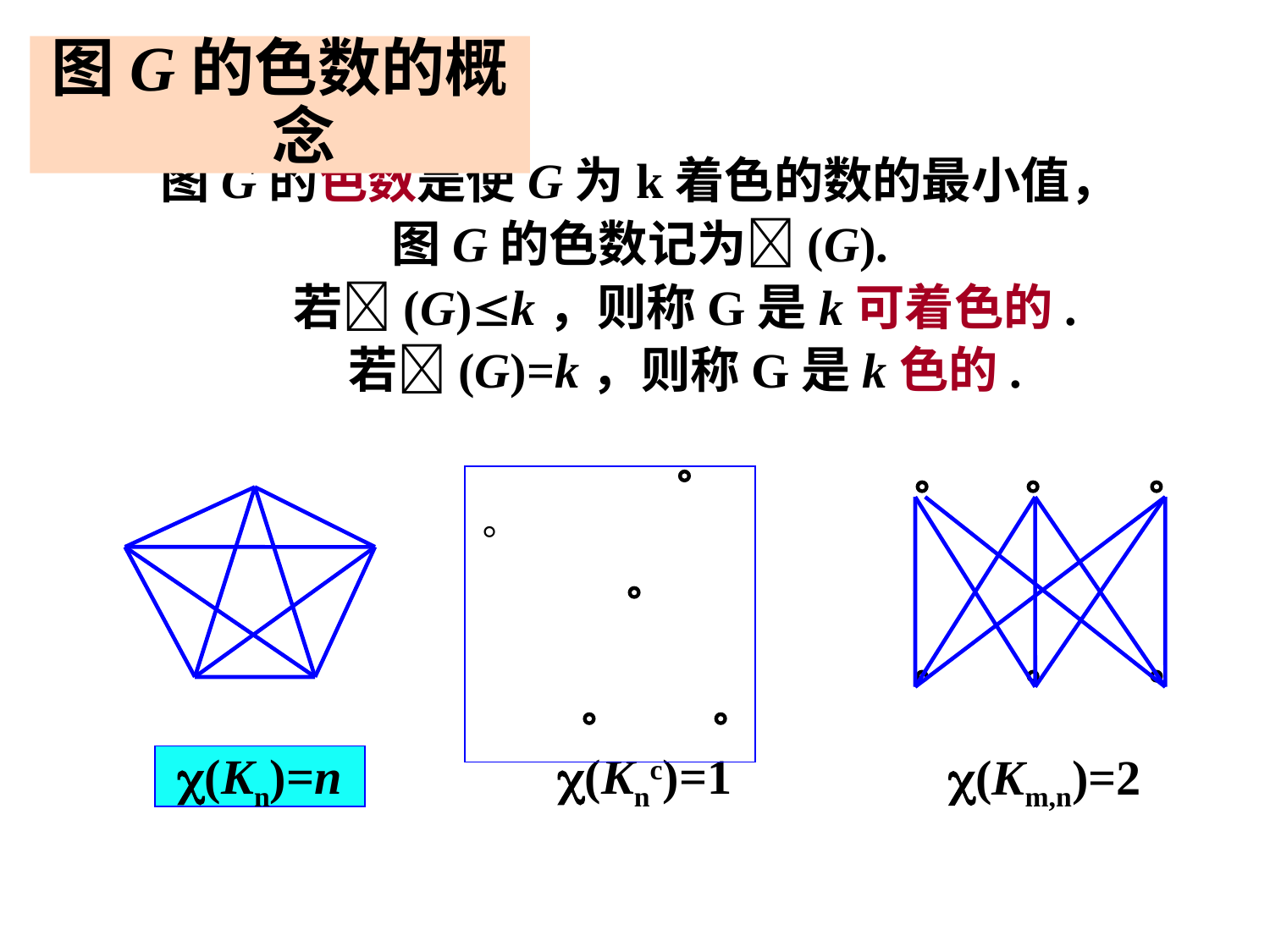

图G的色数的概念
图G的色数是使G为k着色的数的最小值，
图G的色数记为χ(G).
       若χ(G)≤k，则称G是k可着色的.
       若χ(G)=k，则称G是k色的.
     °
        °

   °    °
°        °         °

°        °         °

χ(Kn)=n
χ(Knc)=1
χ(Km,n)=2